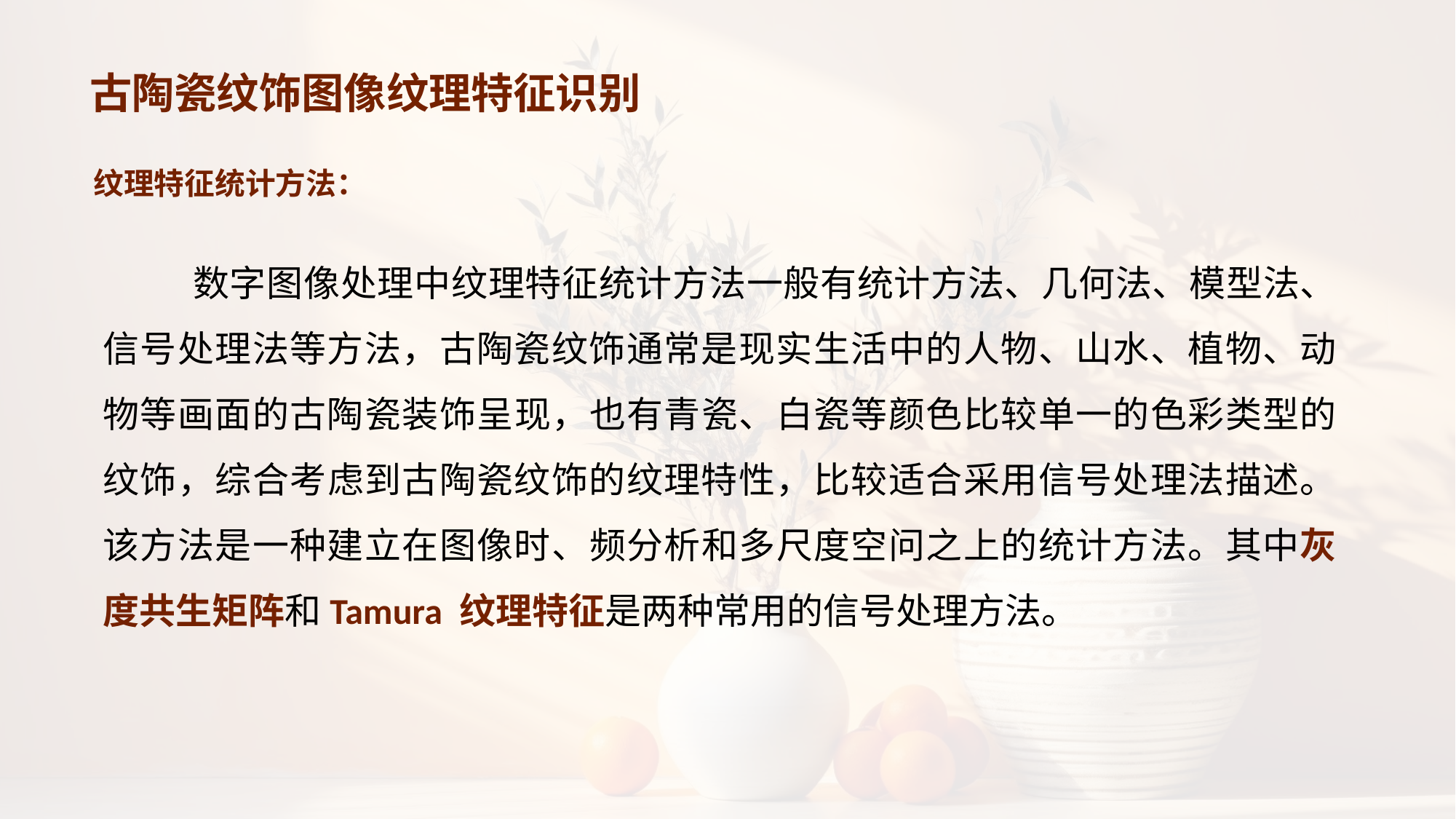

# 古陶瓷纹饰图像纹理特征识别
纹理特征统计方法：
   数字图像处理中纹理特征统计方法一般有统计方法、几何法、模型法、信号处理法等方法，古陶瓷纹饰通常是现实生活中的人物、山水、植物、动物等画面的古陶瓷装饰呈现，也有青瓷、白瓷等颜色比较单一的色彩类型的纹饰，综合考虑到古陶瓷纹饰的纹理特性，比较适合采用信号处理法描述。该方法是一种建立在图像时、频分析和多尺度空问之上的统计方法。其中灰度共生矩阵和Tamura 纹理特征是两种常用的信号处理方法。